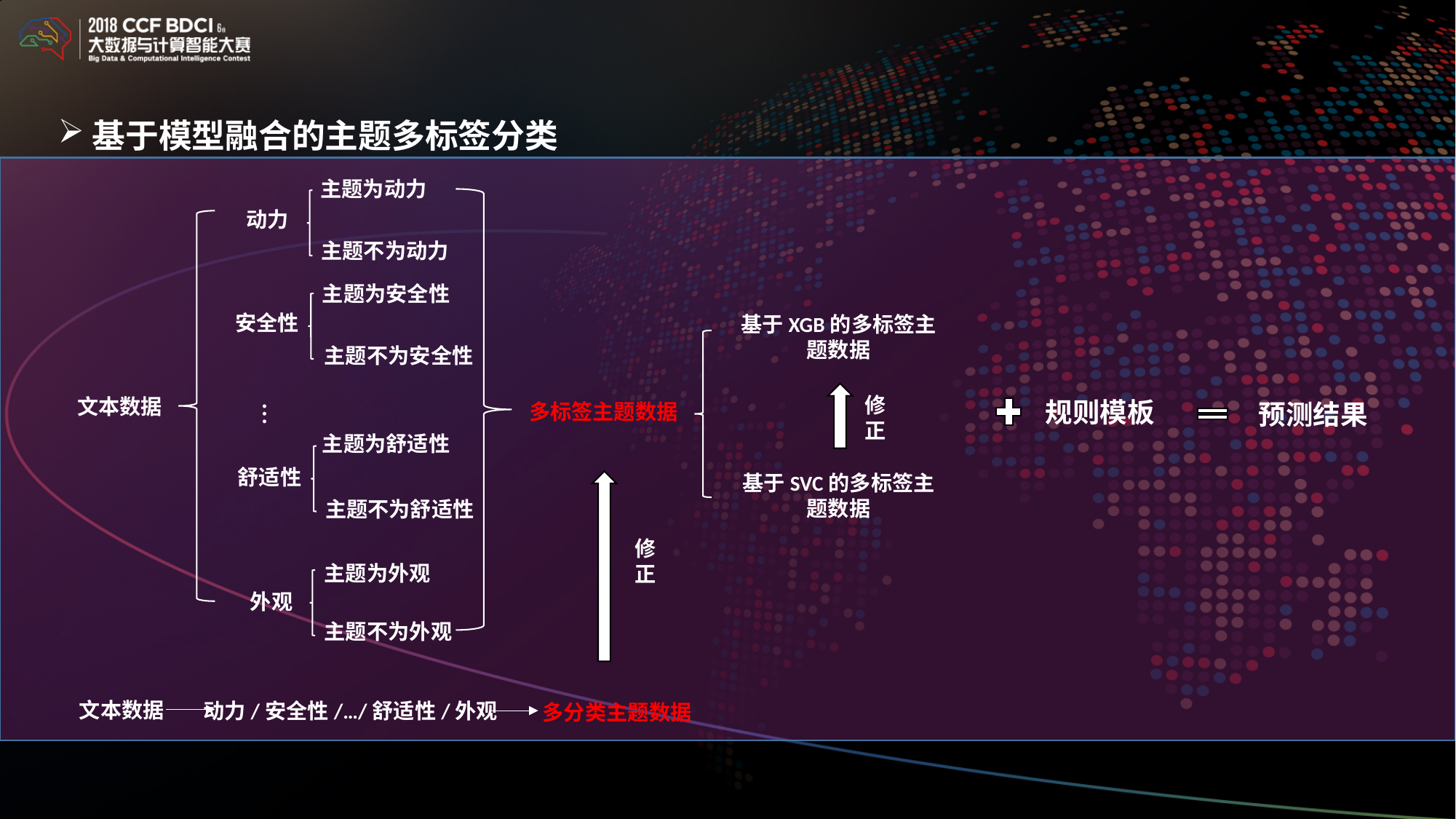

基于模型融合的主题多标签分类

主题为动力

动力

主题不为动力
主题为安全性

安全性
基于XGB的多标签主题数据

主题不为安全性

规则模板
文本数据
预测结果
…

修正
多标签主题数据

主题为舒适性

舒适性

基于SVC的多标签主题数据
主题不为舒适性
修正
主题为外观

外观
主题不为外观
文本数据
动力/安全性/…/舒适性/外观
多分类主题数据